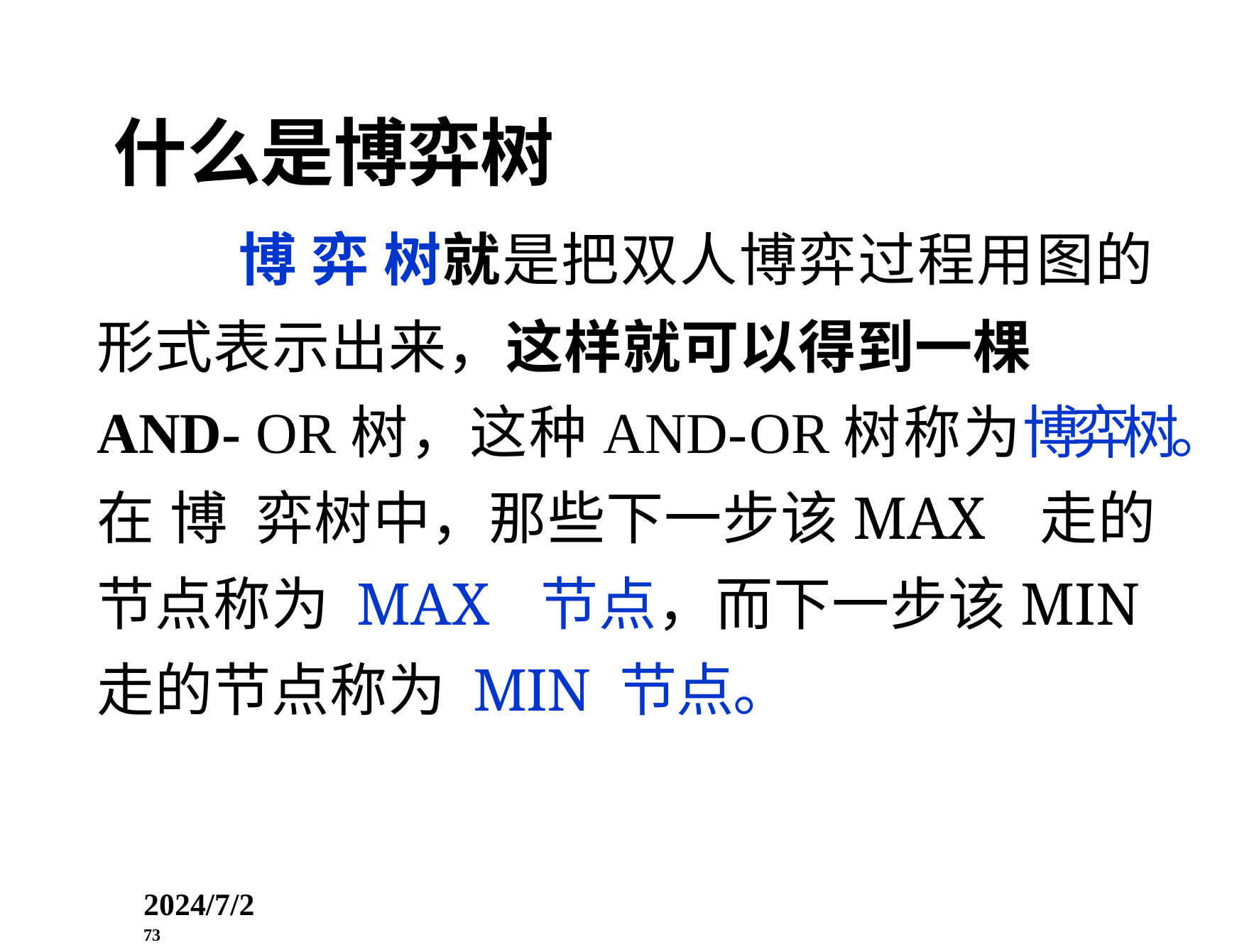

什么是博弈树
博 弈 树就是把双人博弈过程用图的
形式表示出来，这样就可以得到一棵AND- OR树，这种AND-OR树称为博弈树。在博 弈树中，那些下一步该MAX 走的节点称为 MAX 节点，而下一步该MIN 走的节点称为 MIN 节点。

2024/7/2                                                                                                      73